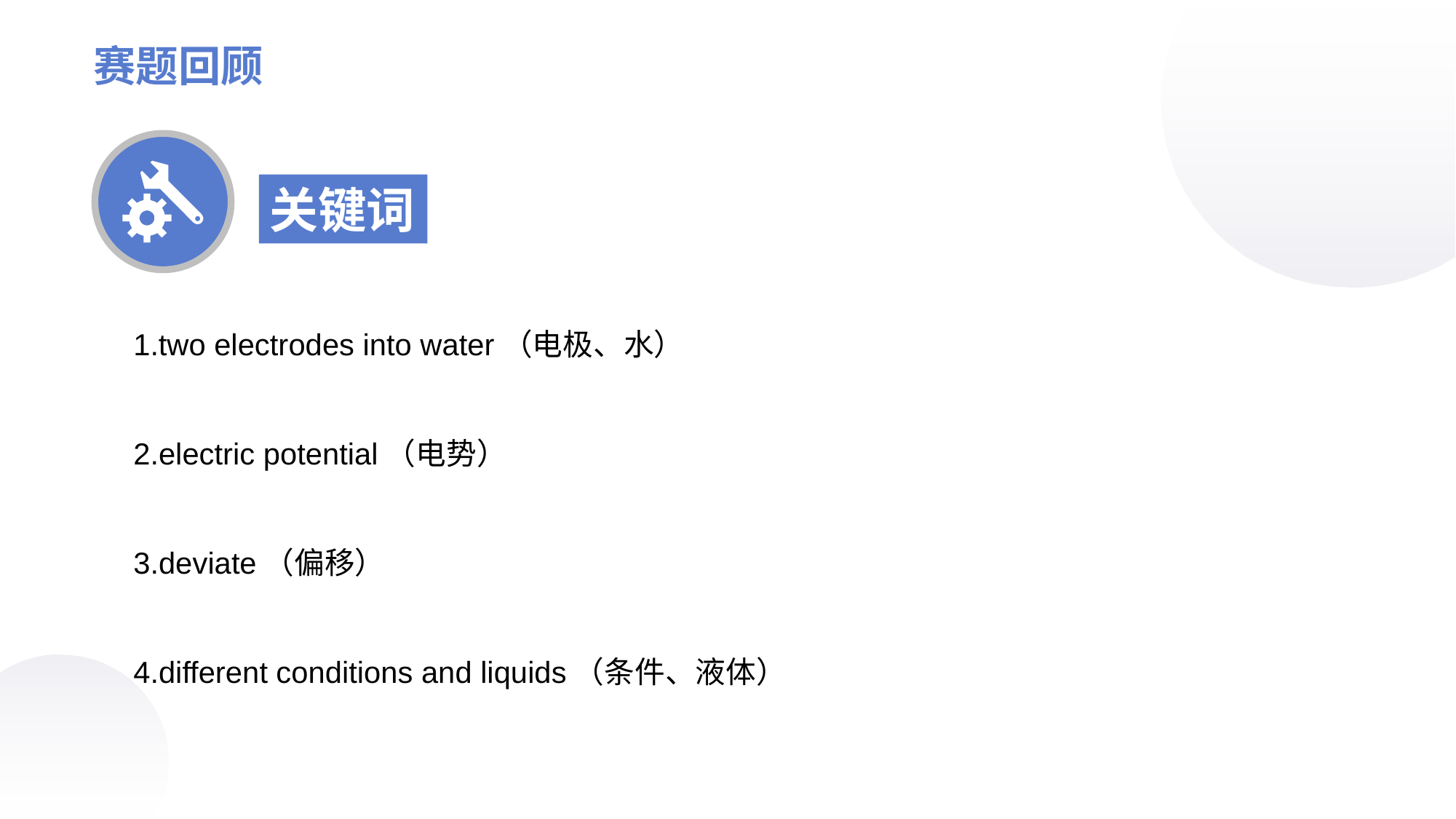

赛题回顾

关键词

1.two electrodes into water（电极、水）

2.electric potential（电势）

3.deviate（偏移）

4.different conditions and liquids（条件、液体）